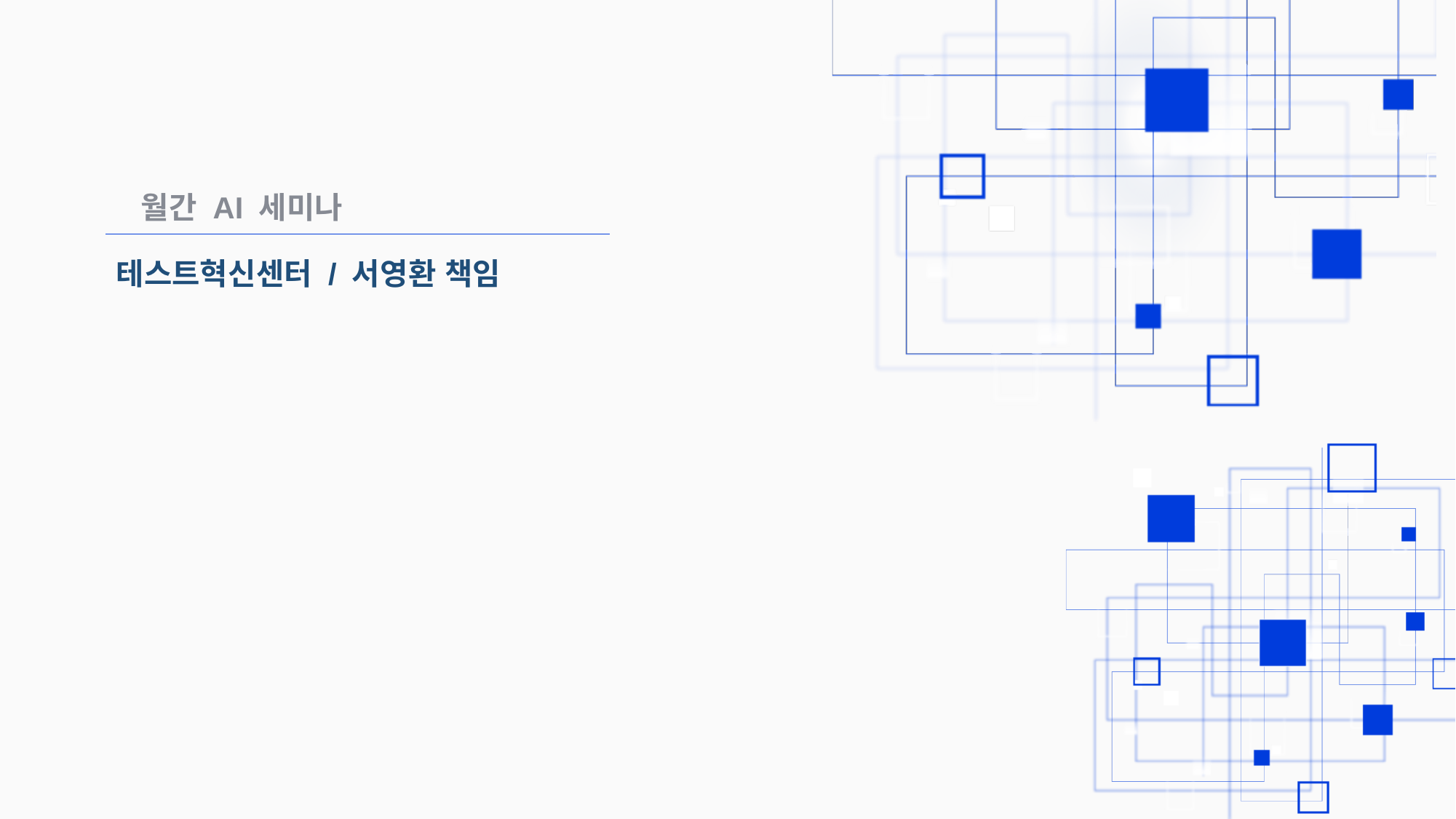

월간 AI 세미나
테스트혁신센터 / 서영환 책임